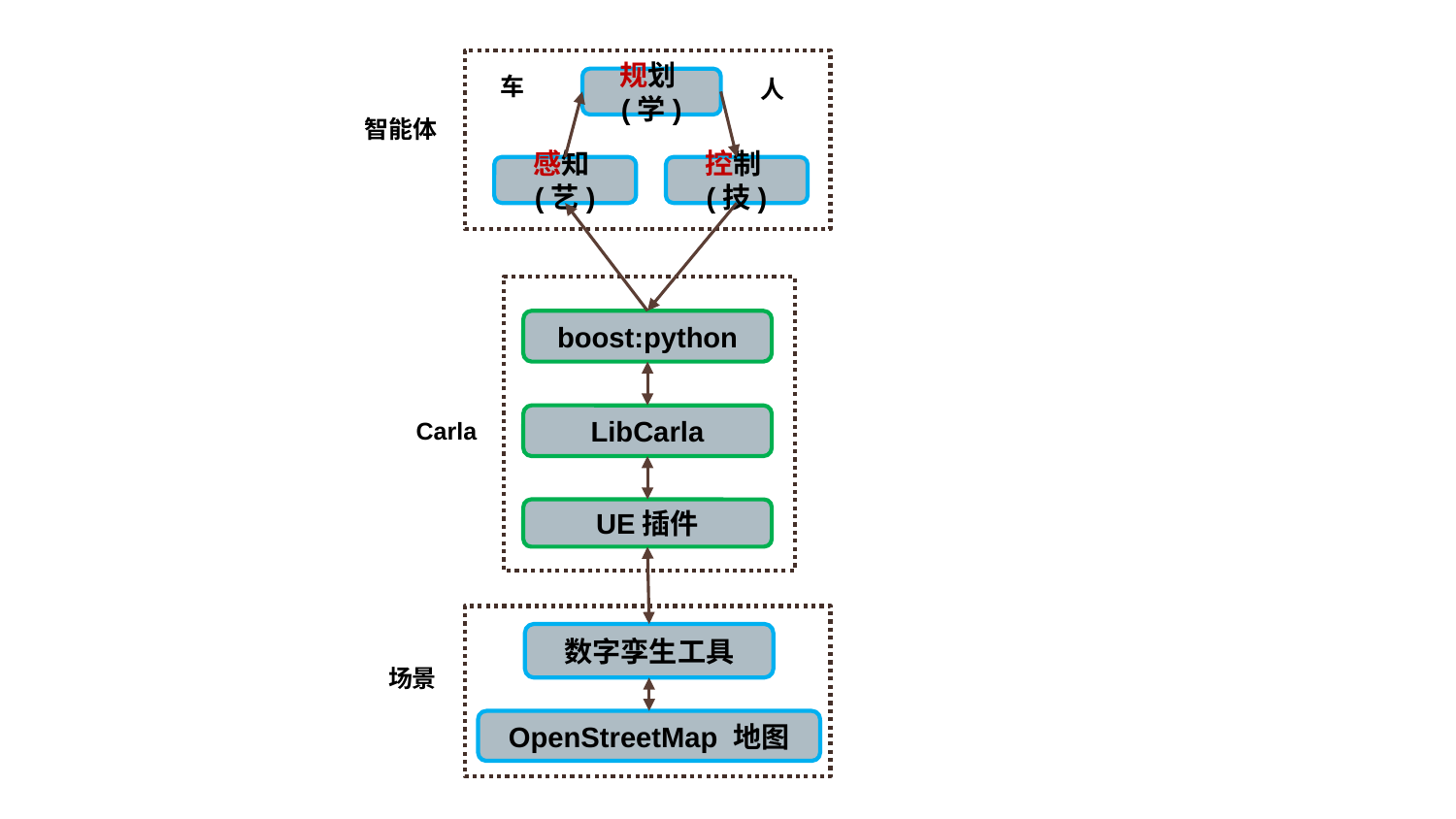

规划(学)
车
人
智能体
感知(艺)
控制(技)

boost:python
LibCarla
Carla
UE插件

数字孪生工具
场景
OpenStreetMap 地图